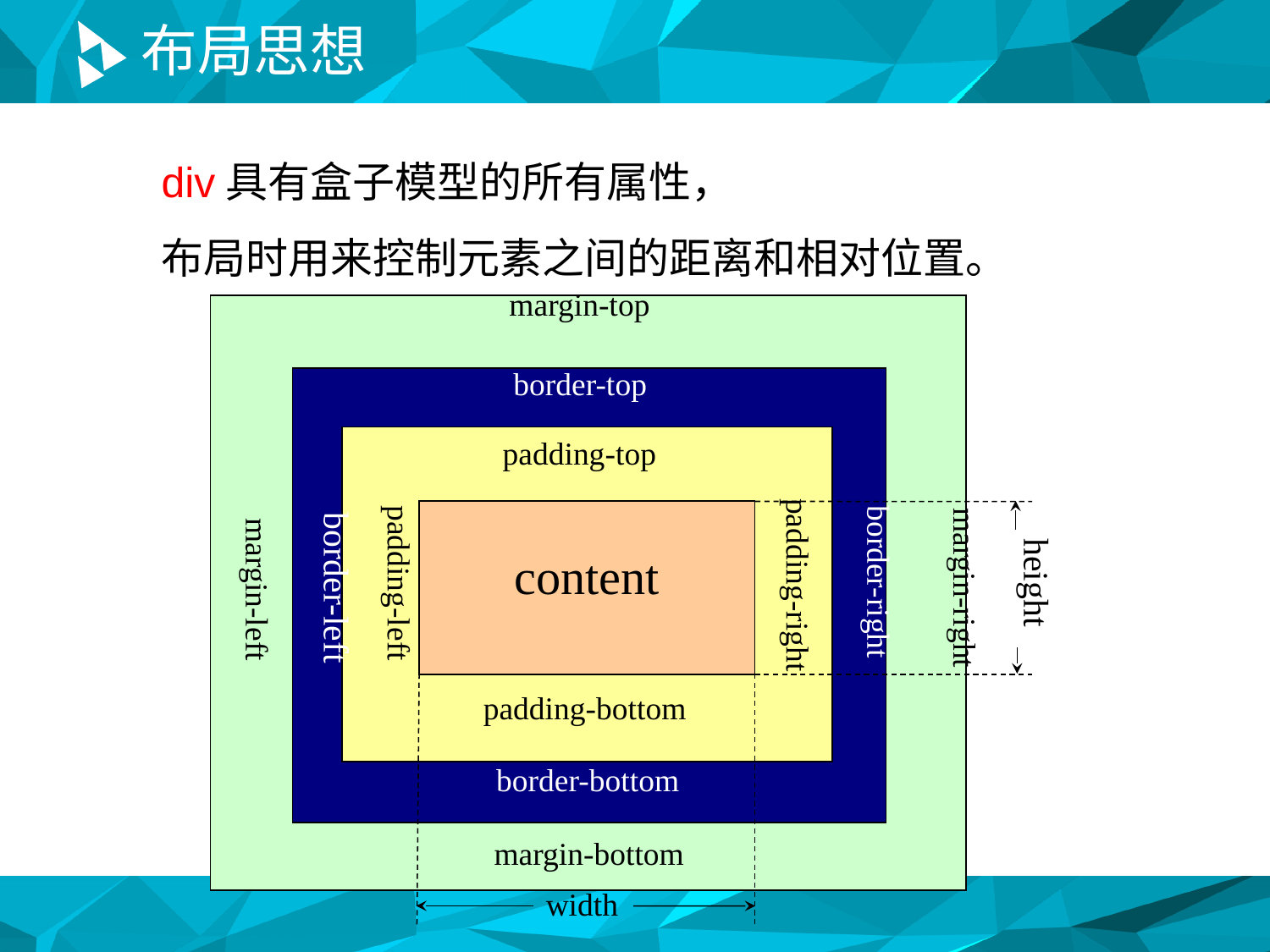

# 布局思想
div具有盒子模型的所有属性，
布局时用来控制元素之间的距离和相对位置。

margin-top

border-top

padding-top
padding-right
padding-left
border-right
margin-right
border-left

content
margin-left
padding-bottom
border-bottom
margin-bottom

height

width